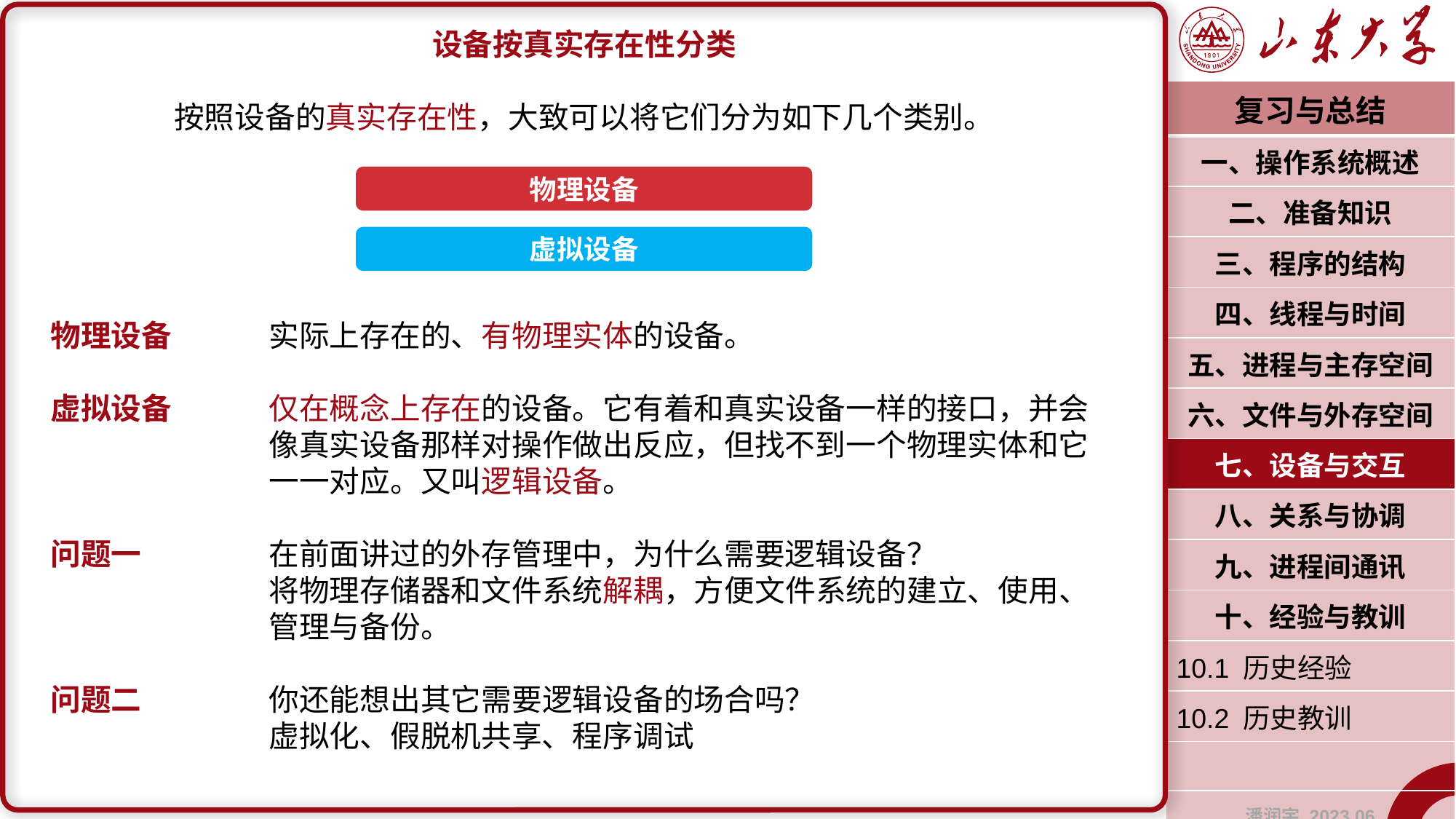

设备按真实存在性分类

按照设备的真实存在性，大致可以将它们分为如下几个类别。

物理设备	实际上存在的、有物理实体的设备。

虚拟设备	仅在概念上存在的设备。它有着和真实设备一样的接口，并会		像真实设备那样对操作做出反应，但找不到一个物理实体和它		一一对应。又叫逻辑设备。

问题一		在前面讲过的外存管理中，为什么需要逻辑设备？
		将物理存储器和文件系统解耦，方便文件系统的建立、使用、		管理与备份。

问题二		你还能想出其它需要逻辑设备的场合吗？
		虚拟化、假脱机共享、程序调试
| 复习与总结 |
| --- |
| 一、操作系统概述 |
| 二、准备知识 |
| 三、程序的结构 |
| 四、线程与时间 |
| 五、进程与主存空间 |
| 六、文件与外存空间 |
| 七、设备与交互 |
| 八、关系与协调 |
| 九、进程间通讯 |
| 十、经验与教训 |
| 10.1 历史经验 |
| 10.2 历史教训 |
|  |
| 潘润宇 2023.06 |
物理设备
虚拟设备